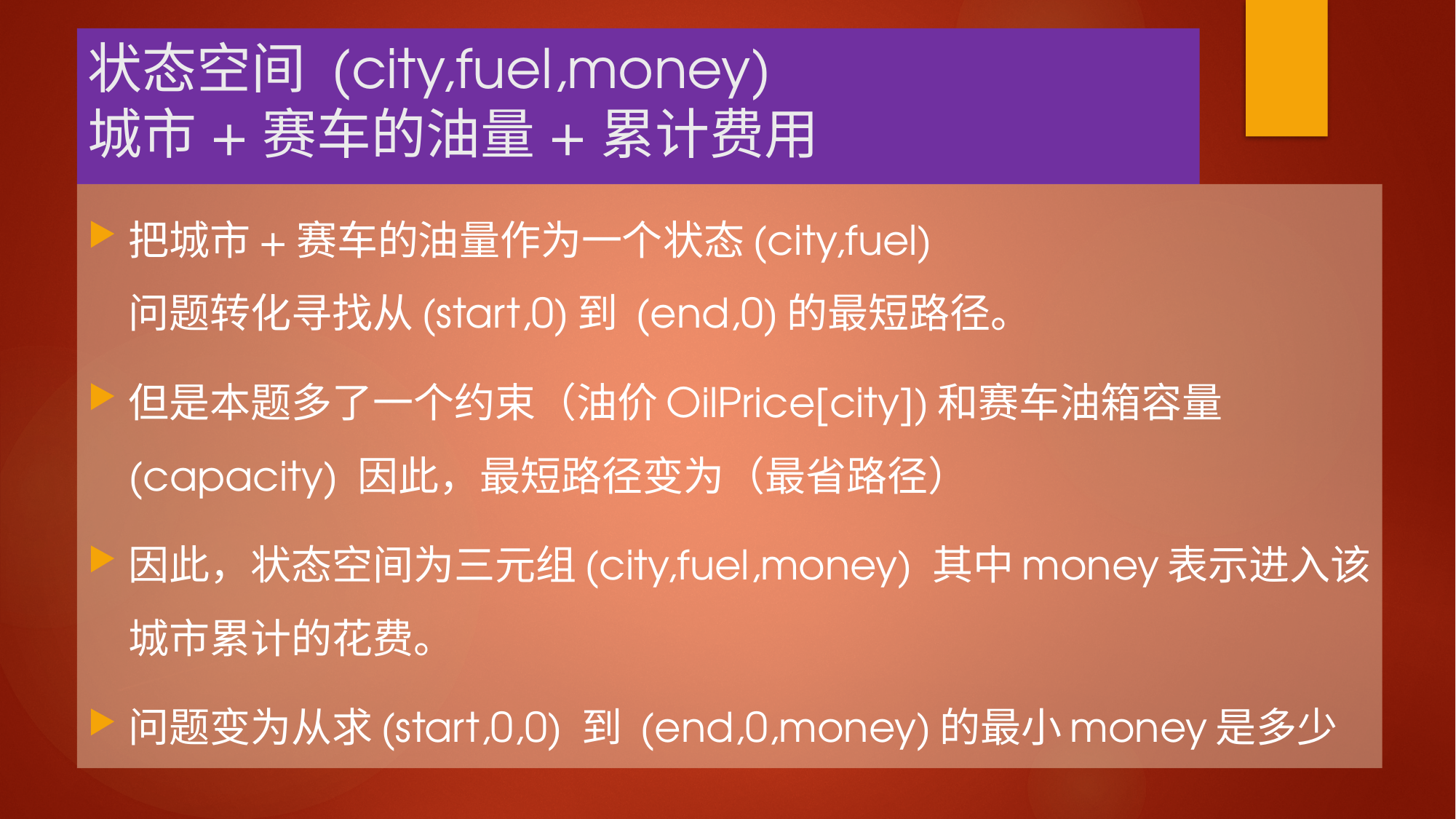

# 状态空间 (city,fuel,money) 城市+赛车的油量+累计费用
把城市+赛车的油量作为一个状态(city,fuel)
问题转化寻找从(start,0)到 (end,0)的最短路径。
但是本题多了一个约束（油价OilPrice[city])和赛车油箱容量(capacity) 因此，最短路径变为（最省路径）
因此，状态空间为三元组(city,fuel,money) 其中money表示进入该城市累计的花费。
问题变为从求(start,0,0) 到 (end,0,money)的最小money是多少